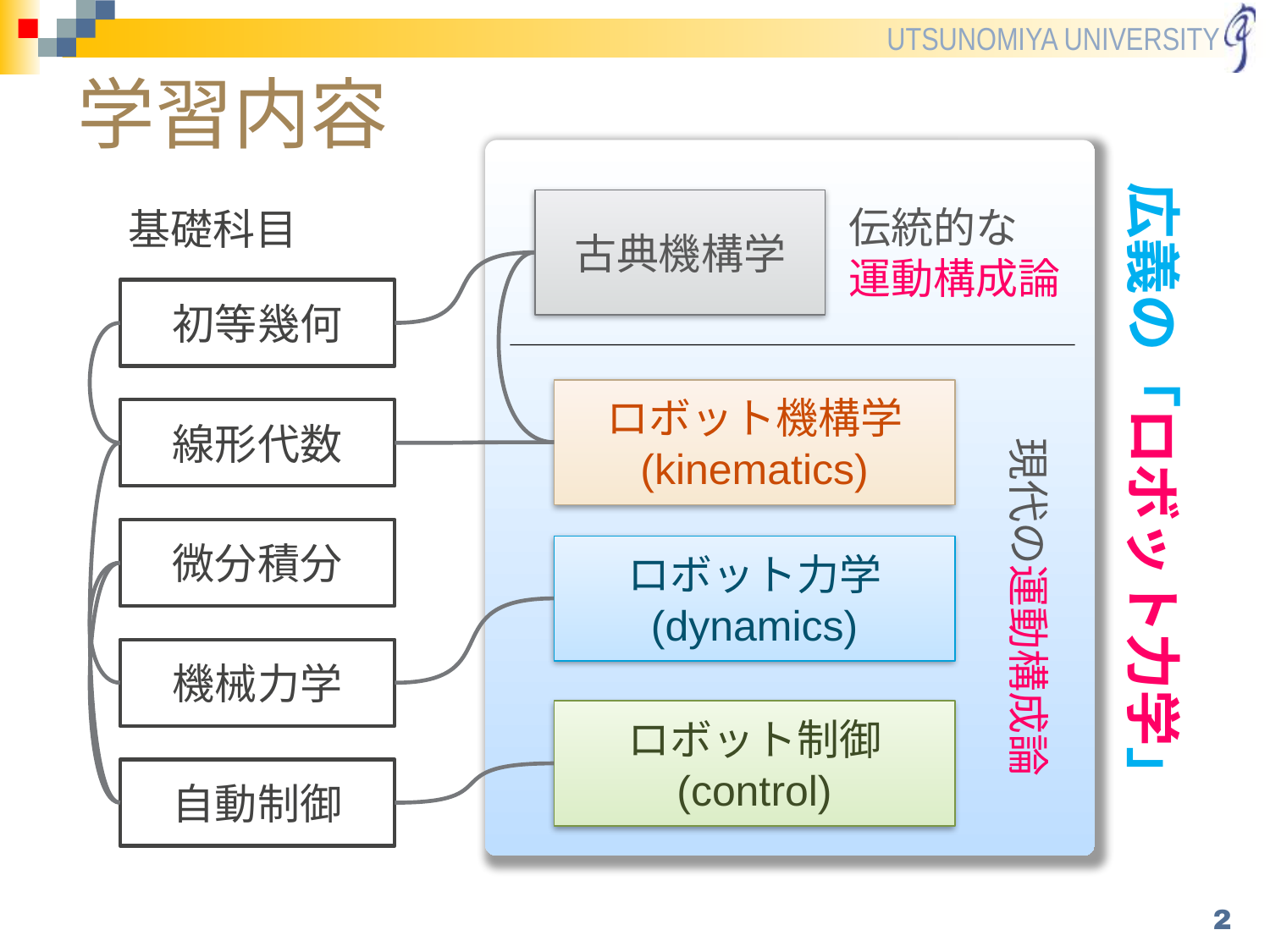

# 学習内容

古典機構学
伝統的な
運動構成論
基礎科目
広義の「ロボット力学」

初等幾何

ロボット機構学
(kinematics)
線形代数
現代の運動構成論
微分積分
ロボット力学
(dynamics)
機械力学
ロボット制御
(control)
自動制御

2